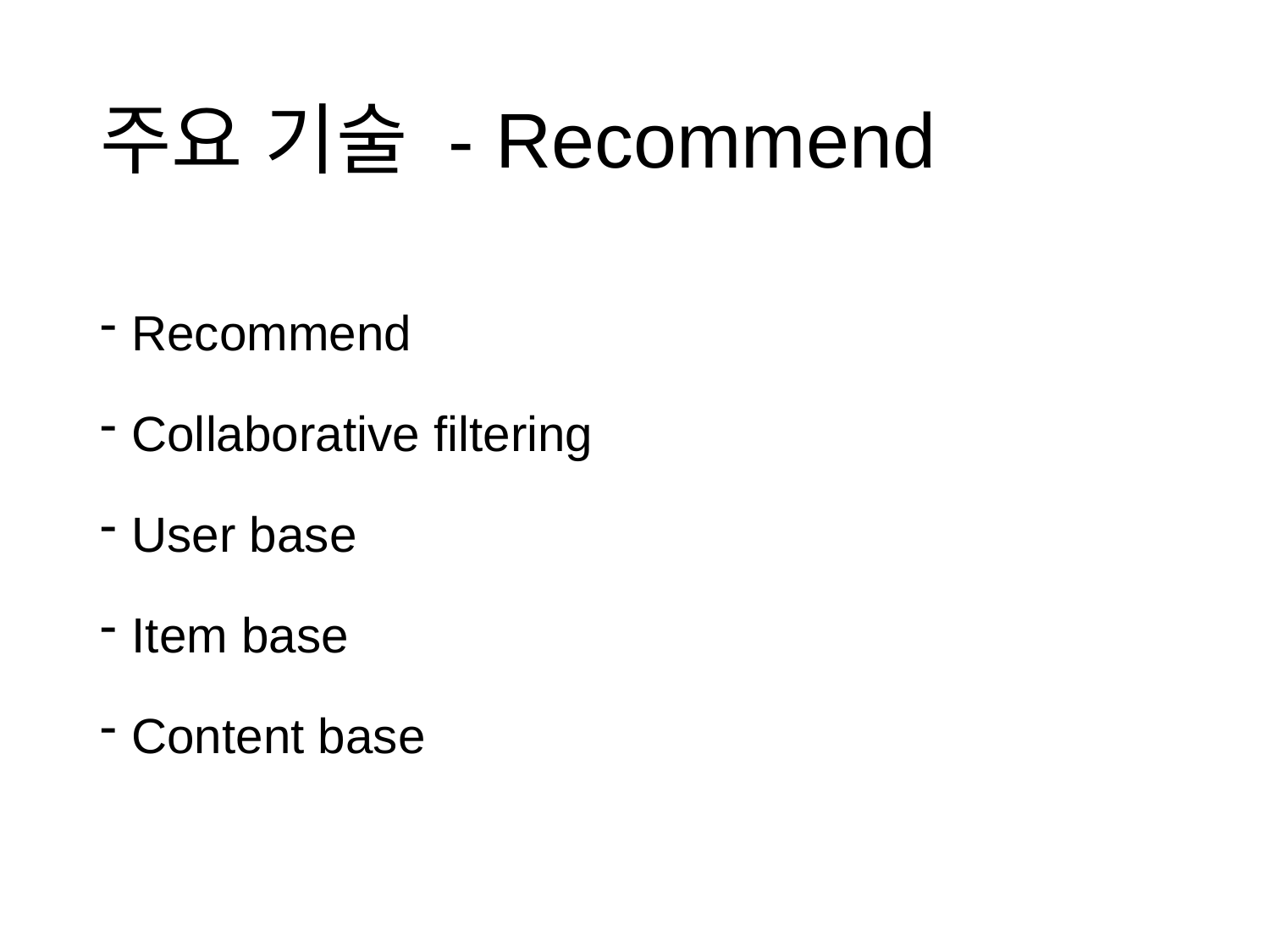

# 주요 기술 - Recommend
Recommend
Collaborative filtering
User base
Item base
Content base
넷플릭스, 구글, 아마존등 collaborative filtering을 기반으로
추천 서비스 제공